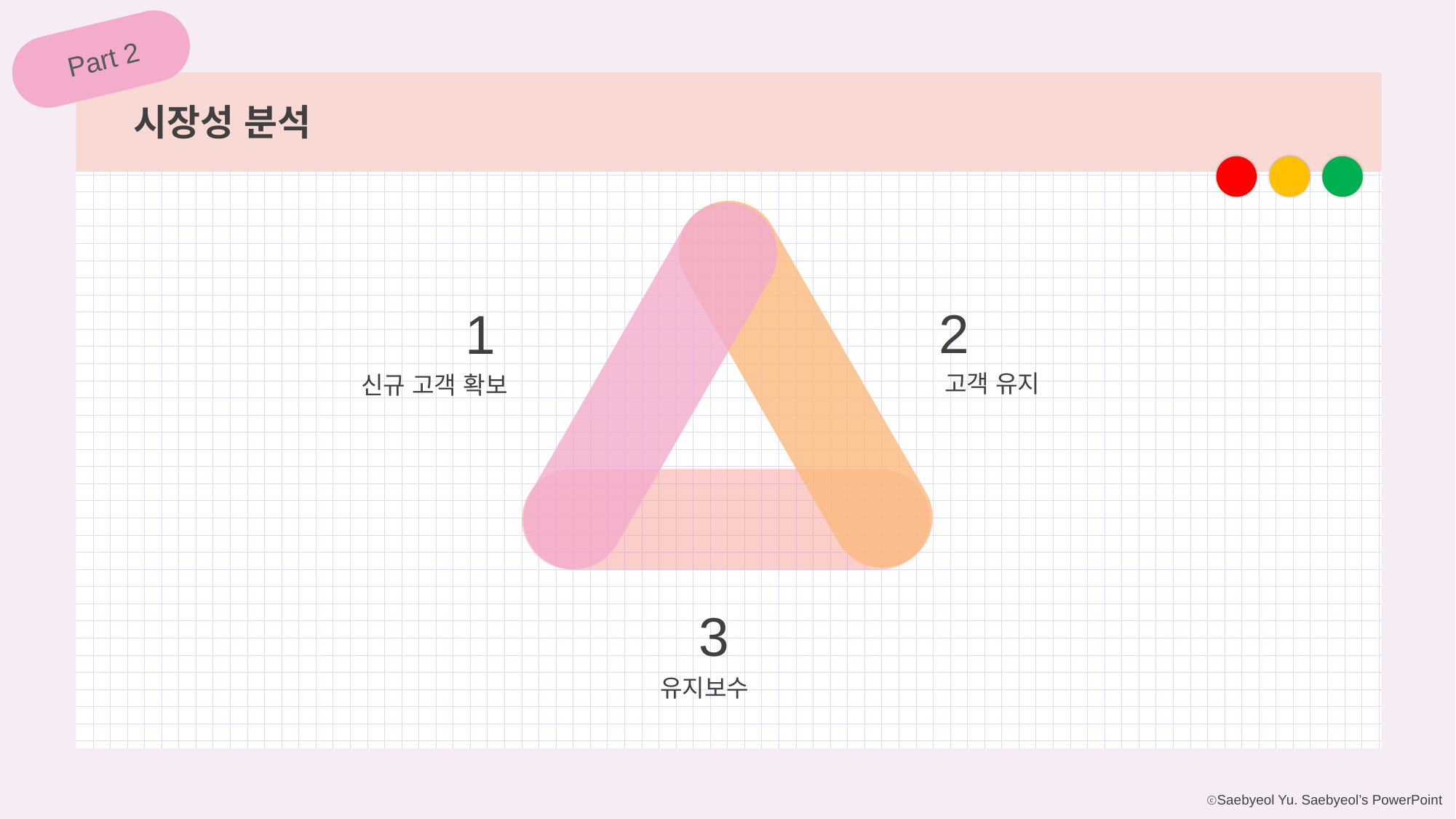

Part 2

시장성 분석

2
고객 유지
1
신규 고객 확보

3
유지보수